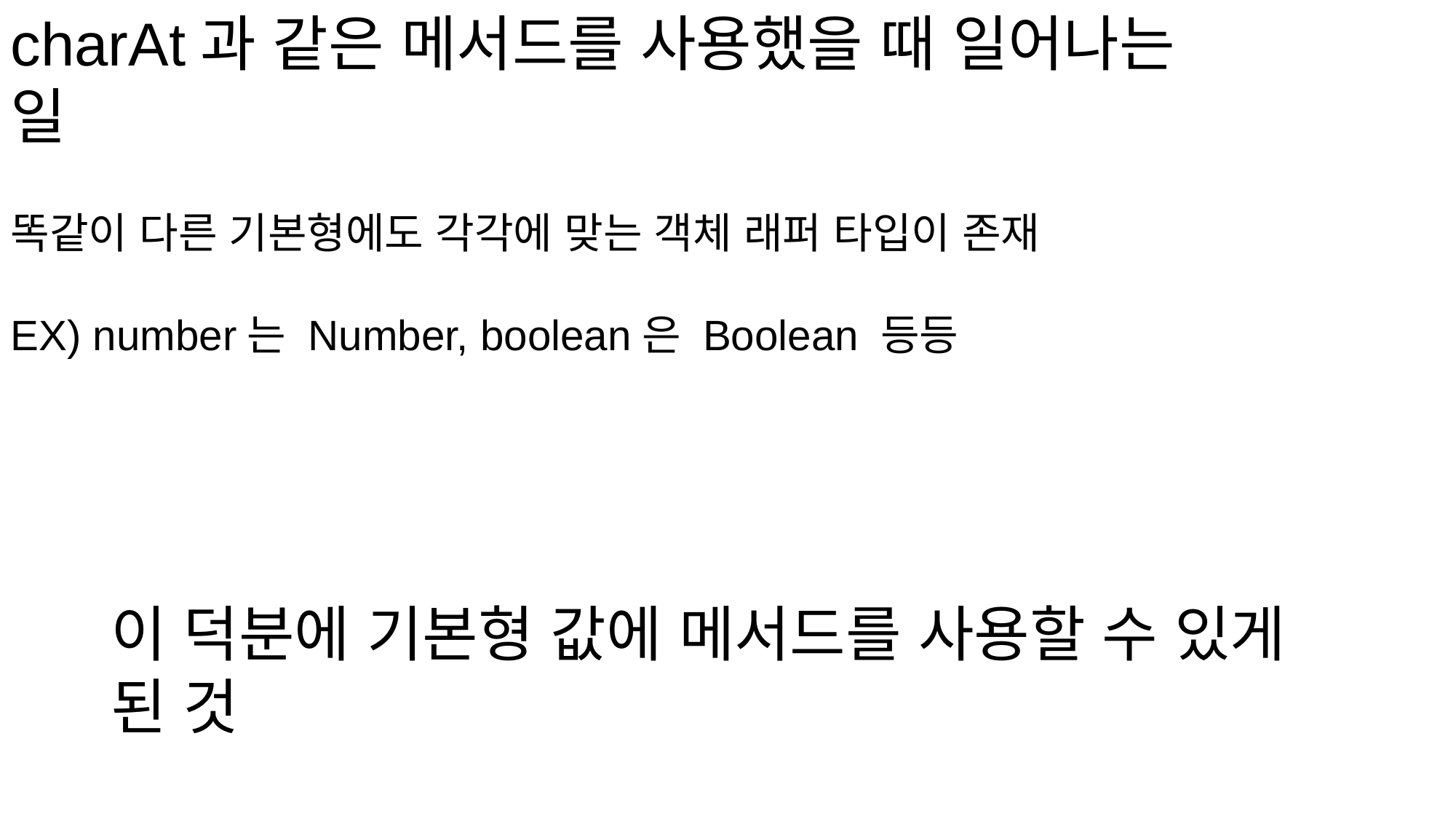

charAt과 같은 메서드를 사용했을 때 일어나는 일
똑같이 다른 기본형에도 각각에 맞는 객체 래퍼 타입이 존재

EX) number는 Number, boolean은 Boolean 등등
이 덕분에 기본형 값에 메서드를 사용할 수 있게 된 것